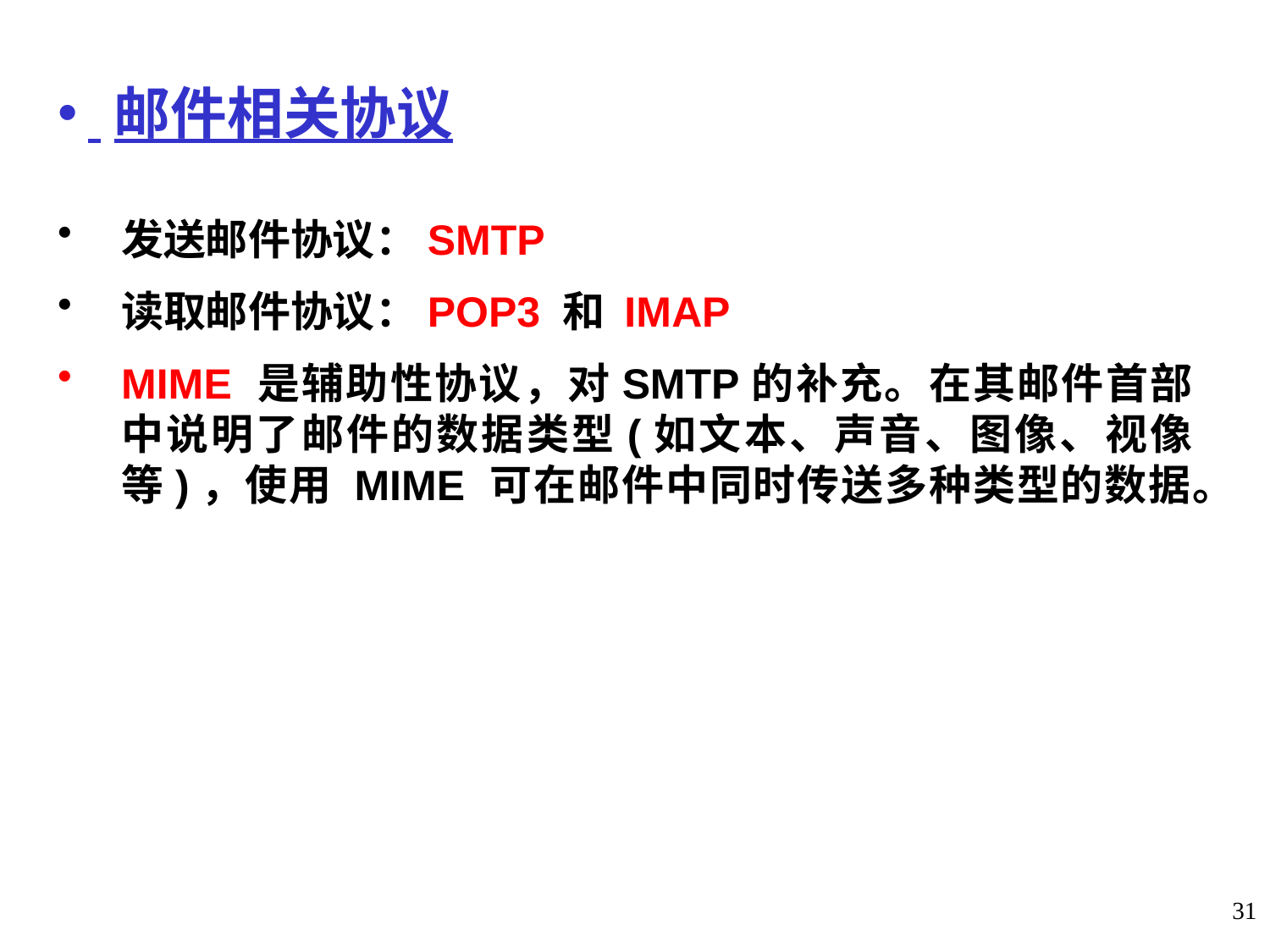

邮件相关协议
发送邮件协议：SMTP
读取邮件协议：POP3 和 IMAP
MIME 是辅助性协议，对SMTP的补充。在其邮件首部中说明了邮件的数据类型(如文本、声音、图像、视像等)，使用 MIME 可在邮件中同时传送多种类型的数据。

31